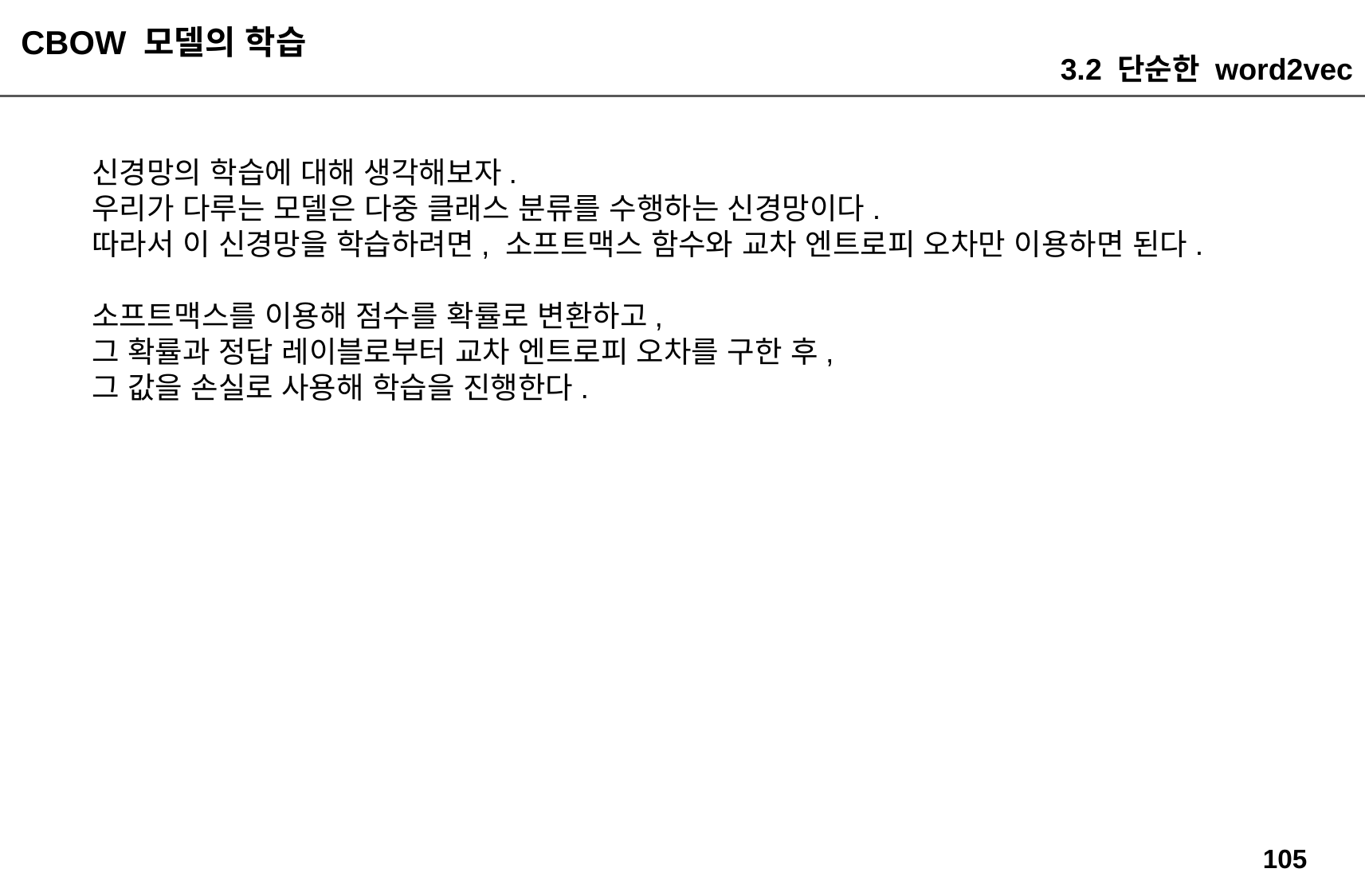

CBOW 모델의 학습
3.2 단순한 word2vec
신경망의 학습에 대해 생각해보자.
우리가 다루는 모델은 다중 클래스 분류를 수행하는 신경망이다.
따라서 이 신경망을 학습하려면, 소프트맥스 함수와 교차 엔트로피 오차만 이용하면 된다.

소프트맥스를 이용해 점수를 확률로 변환하고,
그 확률과 정답 레이블로부터 교차 엔트로피 오차를 구한 후,
그 값을 손실로 사용해 학습을 진행한다.